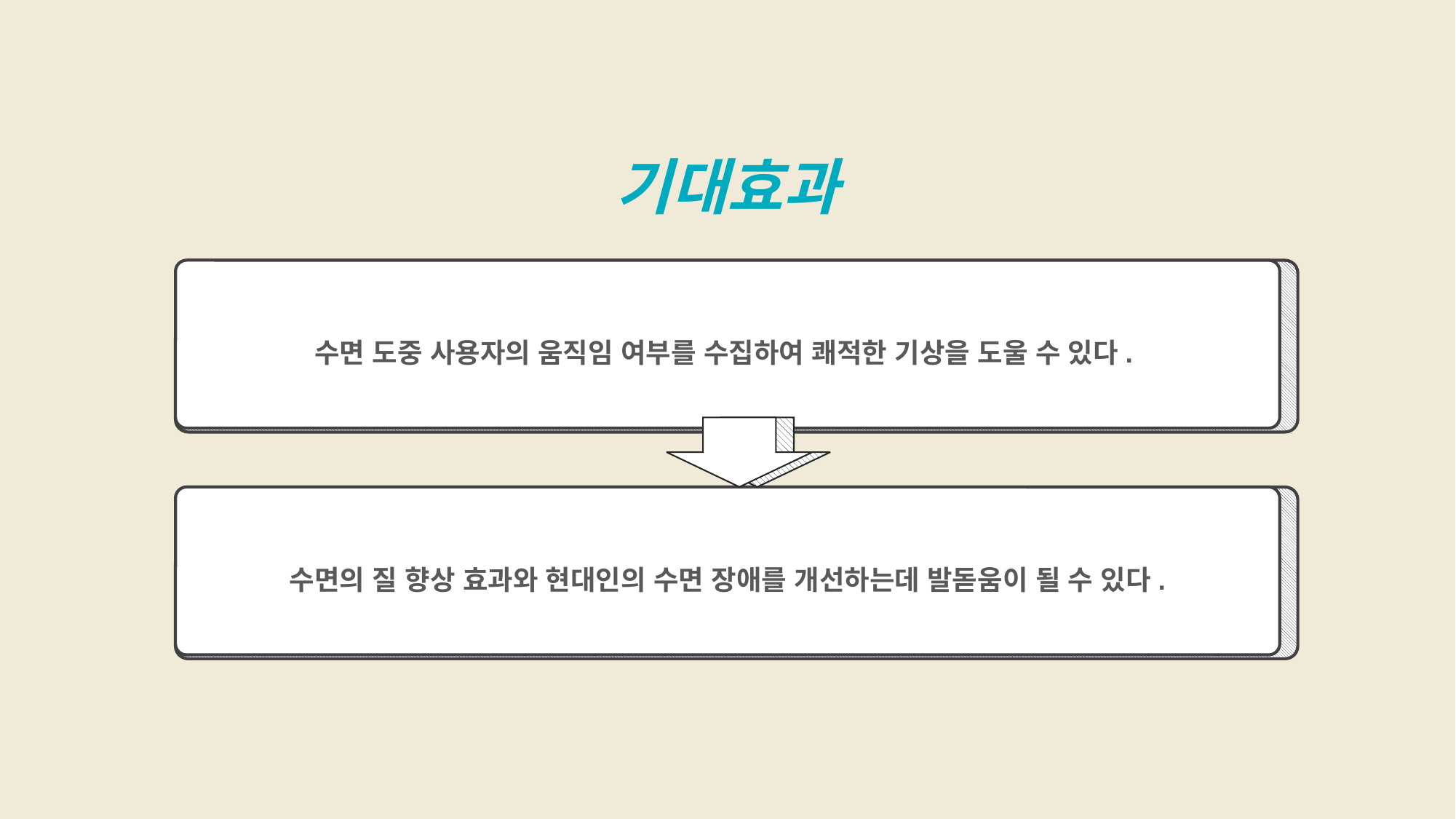

기대효과

수면 도중 사용자의 움직임 여부를 수집하여 쾌적한 기상을 도울 수 있다.

수면의 질 향상 효과와 현대인의 수면 장애를 개선하는데 발돋움이 될 수 있다.